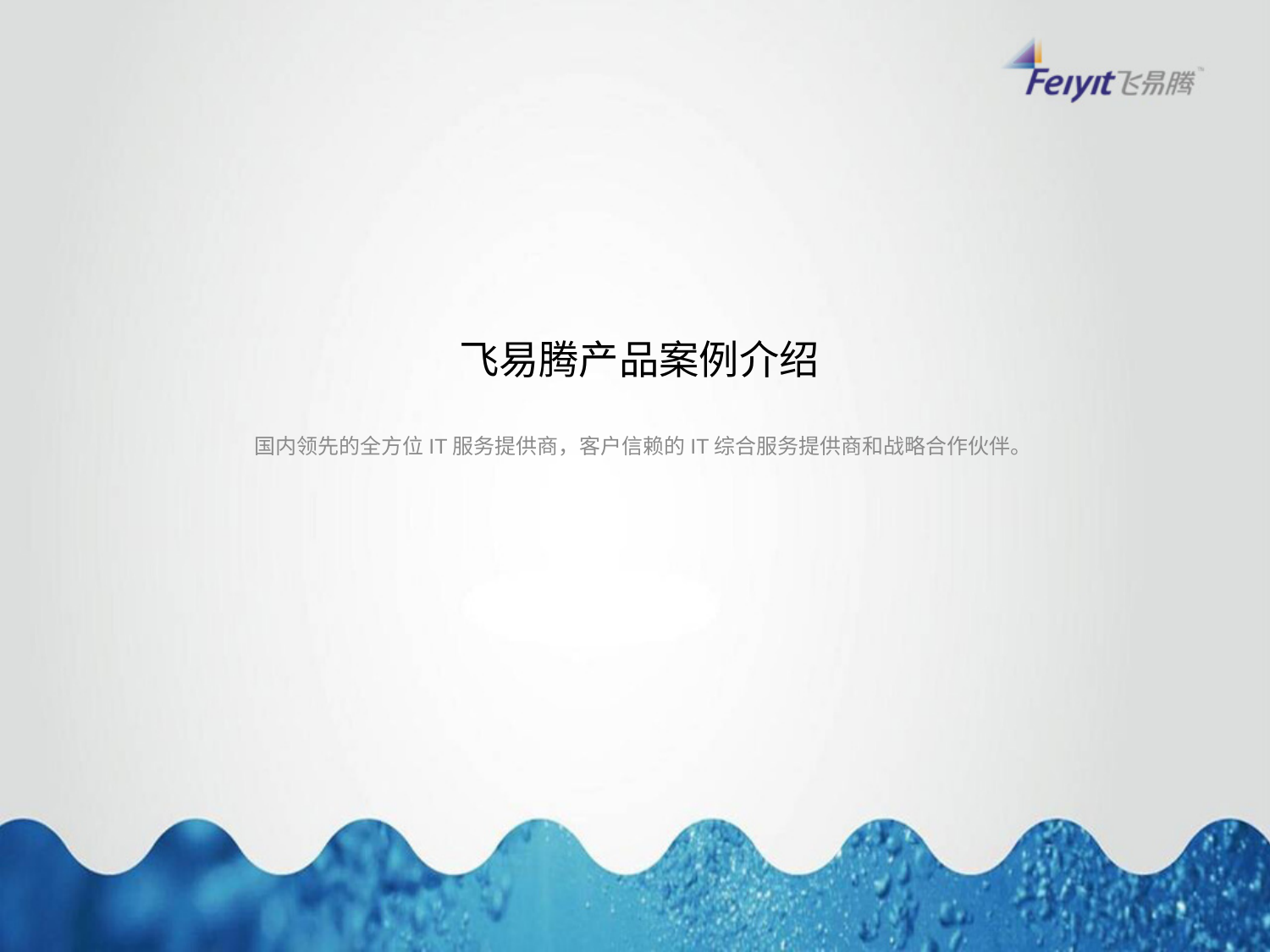

# 飞易腾产品案例介绍
国内领先的全方位IT服务提供商，客户信赖的IT综合服务提供商和战略合作伙伴。